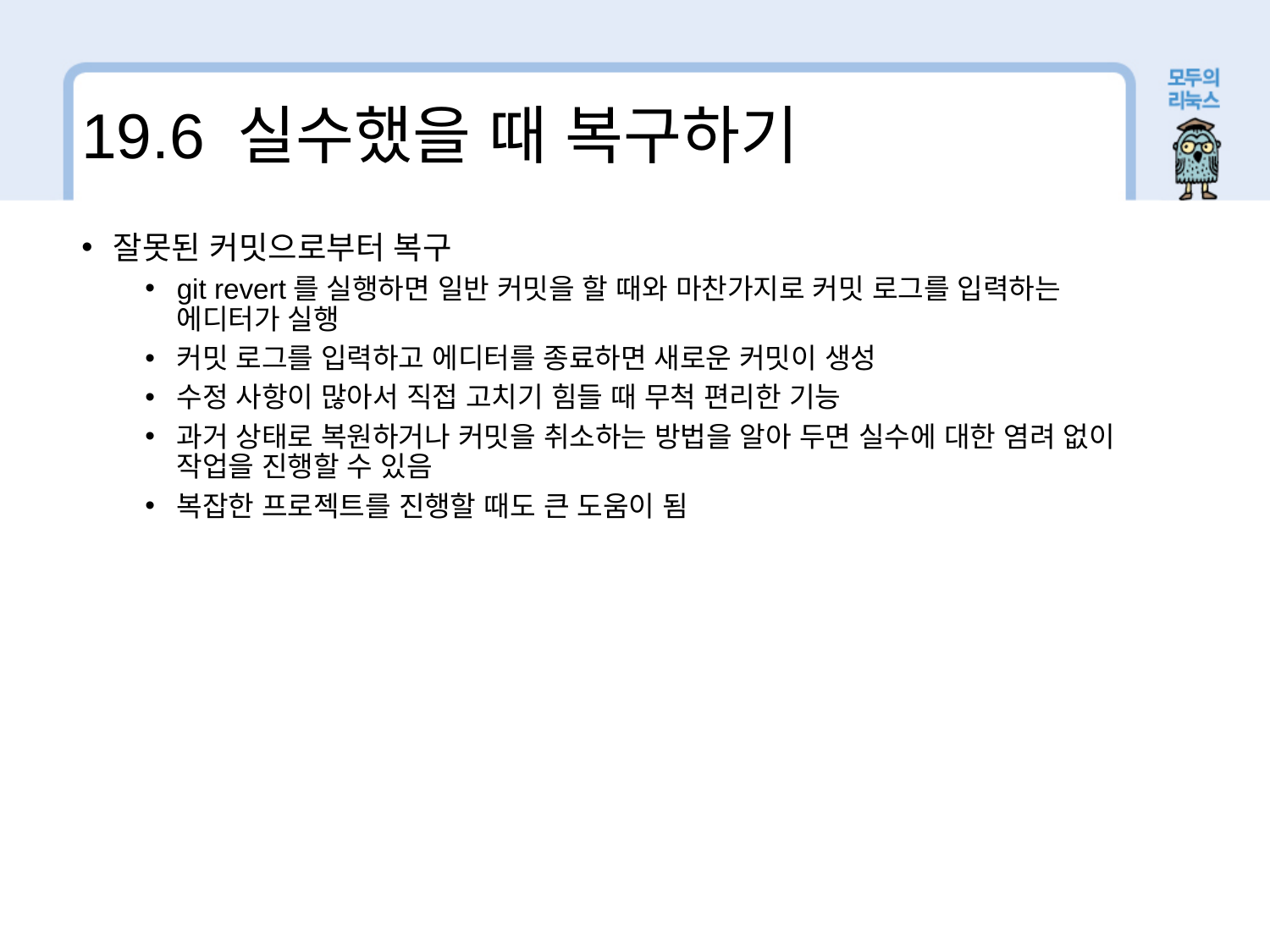

19.6 실수했을 때 복구하기
잘못된 커밋으로부터 복구
git revert를 실행하면 일반 커밋을 할 때와 마찬가지로 커밋 로그를 입력하는 에디터가 실행
커밋 로그를 입력하고 에디터를 종료하면 새로운 커밋이 생성
수정 사항이 많아서 직접 고치기 힘들 때 무척 편리한 기능
과거 상태로 복원하거나 커밋을 취소하는 방법을 알아 두면 실수에 대한 염려 없이 작업을 진행할 수 있음
복잡한 프로젝트를 진행할 때도 큰 도움이 됨